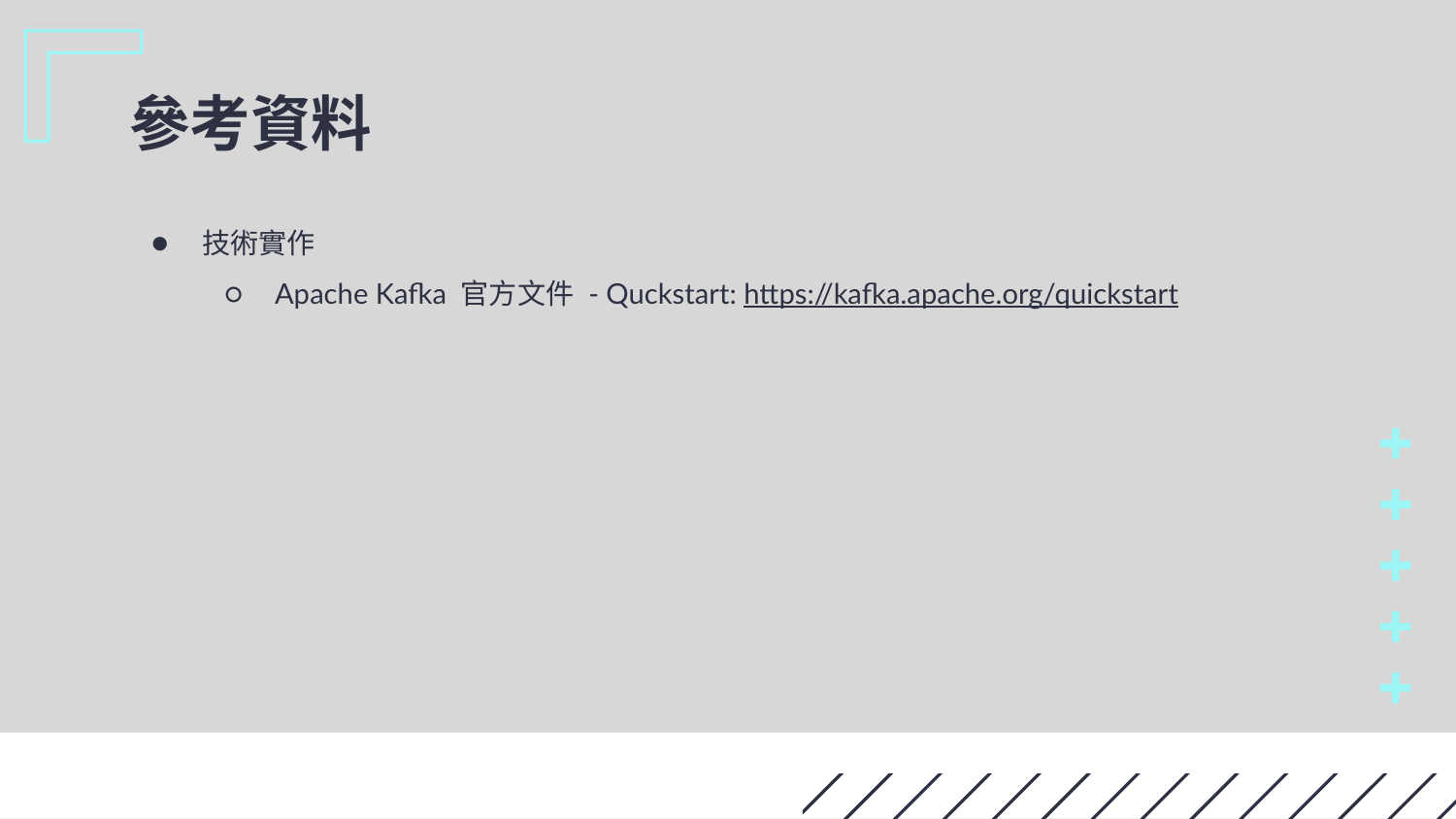

# 參考資料
技術實作
Apache Kafka 官方文件 - Quckstart: https://kafka.apache.org/quickstart